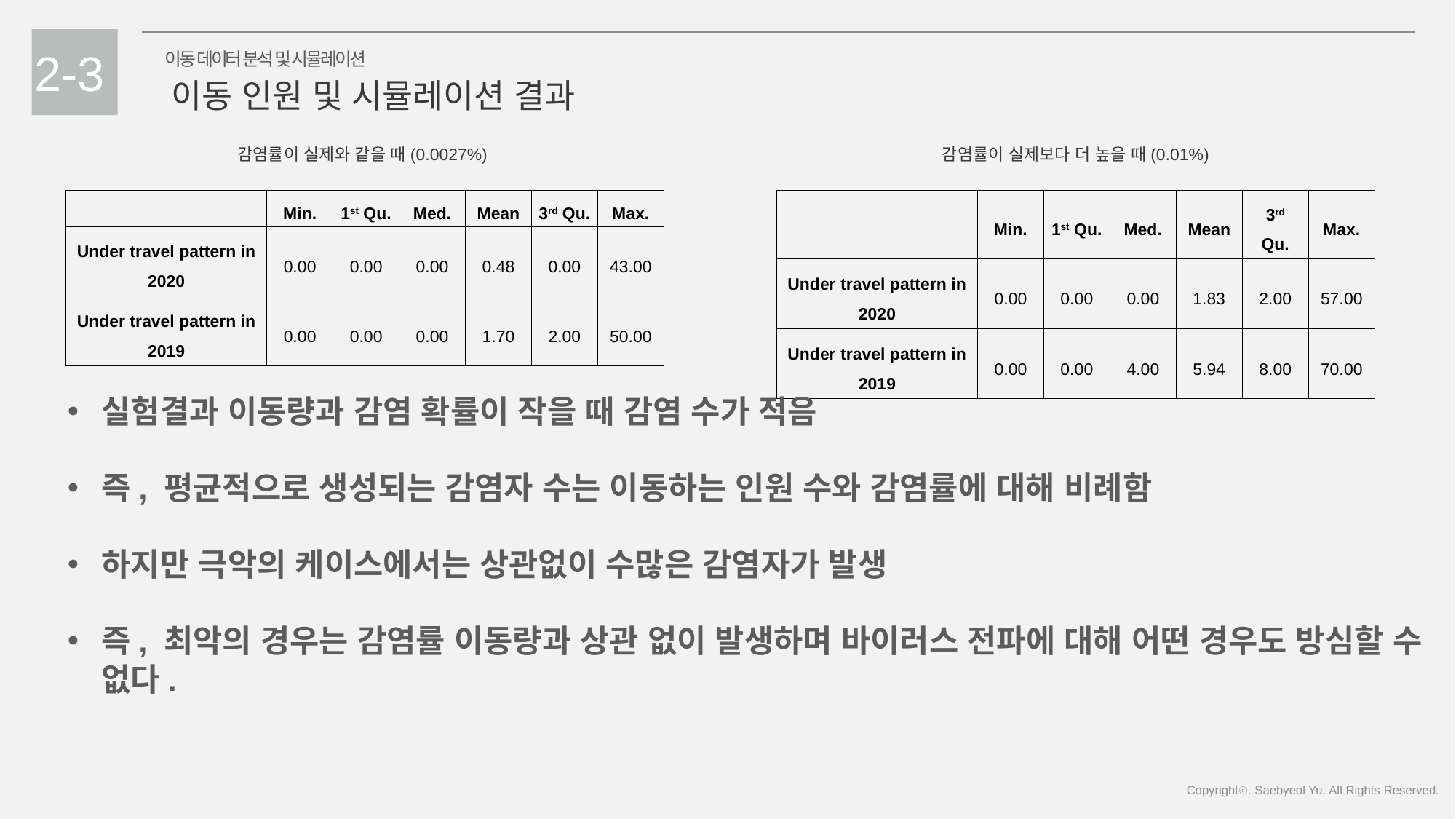

2-3
이동 데이터 분석 및 시뮬레이션
이동 인원 및 시뮬레이션 결과
감염률이 실제와 같을 때(0.0027%)
감염률이 실제보다 더 높을 때(0.01%)
|  | Min. | 1st Qu. | Med. | Mean | 3rd Qu. | Max. |
| --- | --- | --- | --- | --- | --- | --- |
| Under travel pattern in 2020 | 0.00 | 0.00 | 0.00 | 1.83 | 2.00 | 57.00 |
| Under travel pattern in 2019 | 0.00 | 0.00 | 4.00 | 5.94 | 8.00 | 70.00 |
|  | Min. | 1st Qu. | Med. | Mean | 3rd Qu. | Max. |
| --- | --- | --- | --- | --- | --- | --- |
| Under travel pattern in 2020 | 0.00 | 0.00 | 0.00 | 0.48 | 0.00 | 43.00 |
| Under travel pattern in 2019 | 0.00 | 0.00 | 0.00 | 1.70 | 2.00 | 50.00 |
실험결과 이동량과 감염 확률이 작을 때 감염 수가 적음

즉, 평균적으로 생성되는 감염자 수는 이동하는 인원 수와 감염률에 대해 비례함

하지만 극악의 케이스에서는 상관없이 수많은 감염자가 발생

즉, 최악의 경우는 감염률 이동량과 상관 없이 발생하며 바이러스 전파에 대해 어떤 경우도 방심할 수 없다.